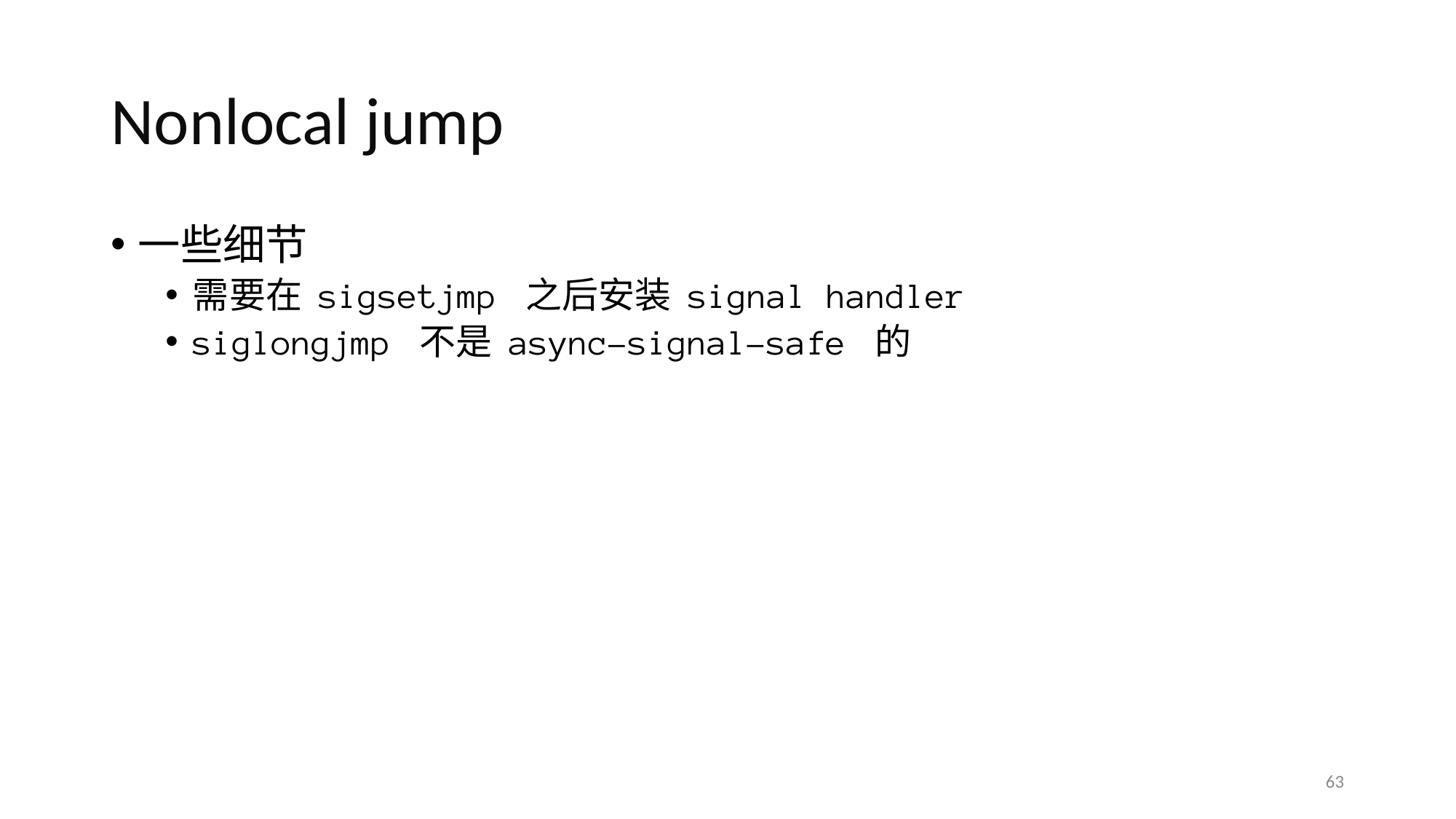

# Nonlocal jump
一些细节
需要在 sigsetjmp 之后安装 signal handler
siglongjmp 不是 async-signal-safe 的
63